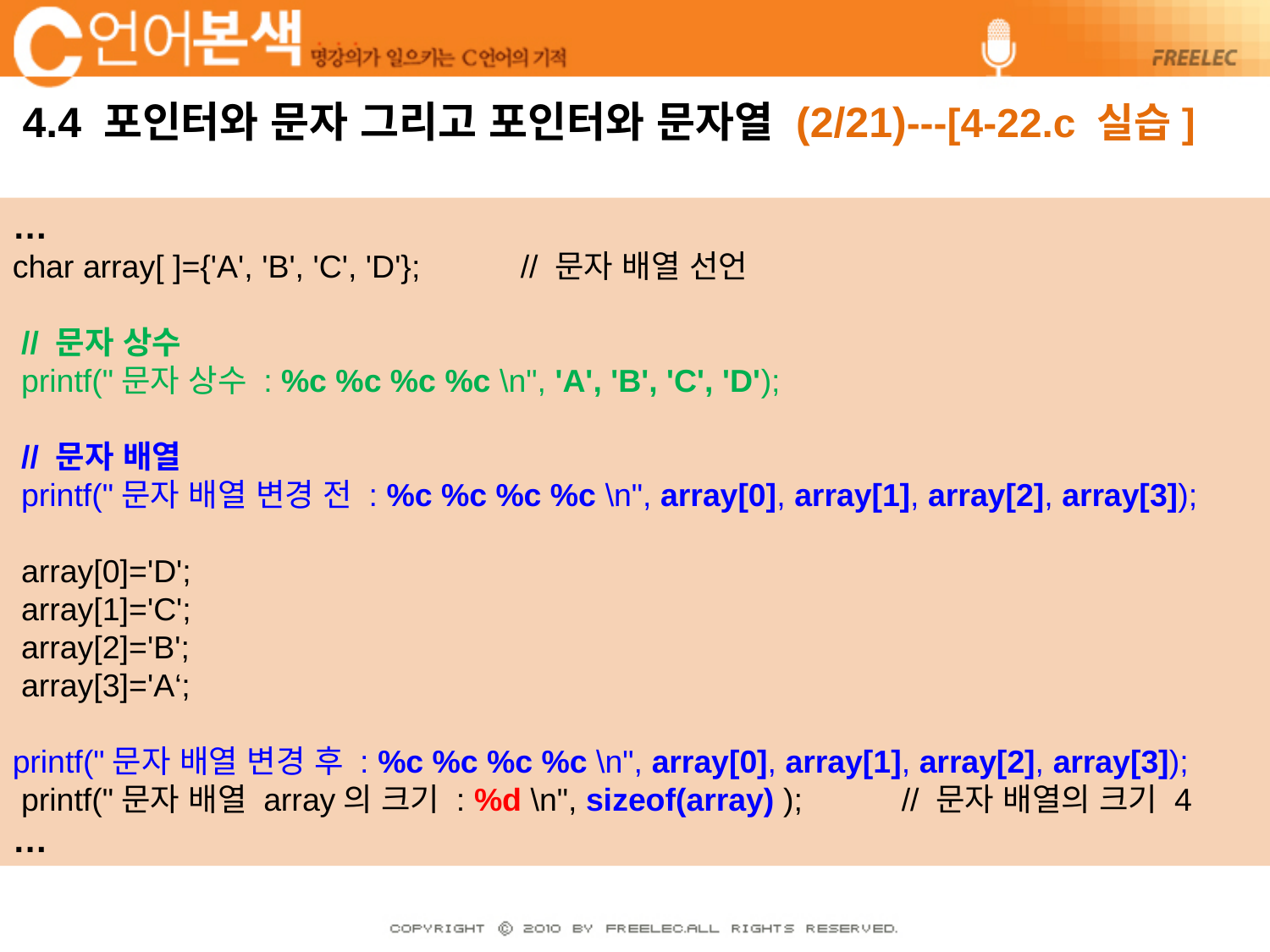

# 4.4 포인터와 문자 그리고 포인터와 문자열 (2/21)---[4-22.c 실습]

…
char array[ ]={'A', 'B', 'C', 'D'};	// 문자 배열 선언

 // 문자 상수
 printf("문자 상수 : %c %c %c %c \n", 'A', 'B', 'C', 'D');

 // 문자 배열
 printf("문자 배열 변경 전 : %c %c %c %c \n", array[0], array[1], array[2], array[3]);

 array[0]='D';
 array[1]='C';
 array[2]='B';
 array[3]='A‘;

printf("문자 배열 변경 후 : %c %c %c %c \n", array[0], array[1], array[2], array[3]);
 printf("문자 배열 array의 크기 : %d \n", sizeof(array) );	// 문자 배열의 크기 4
…